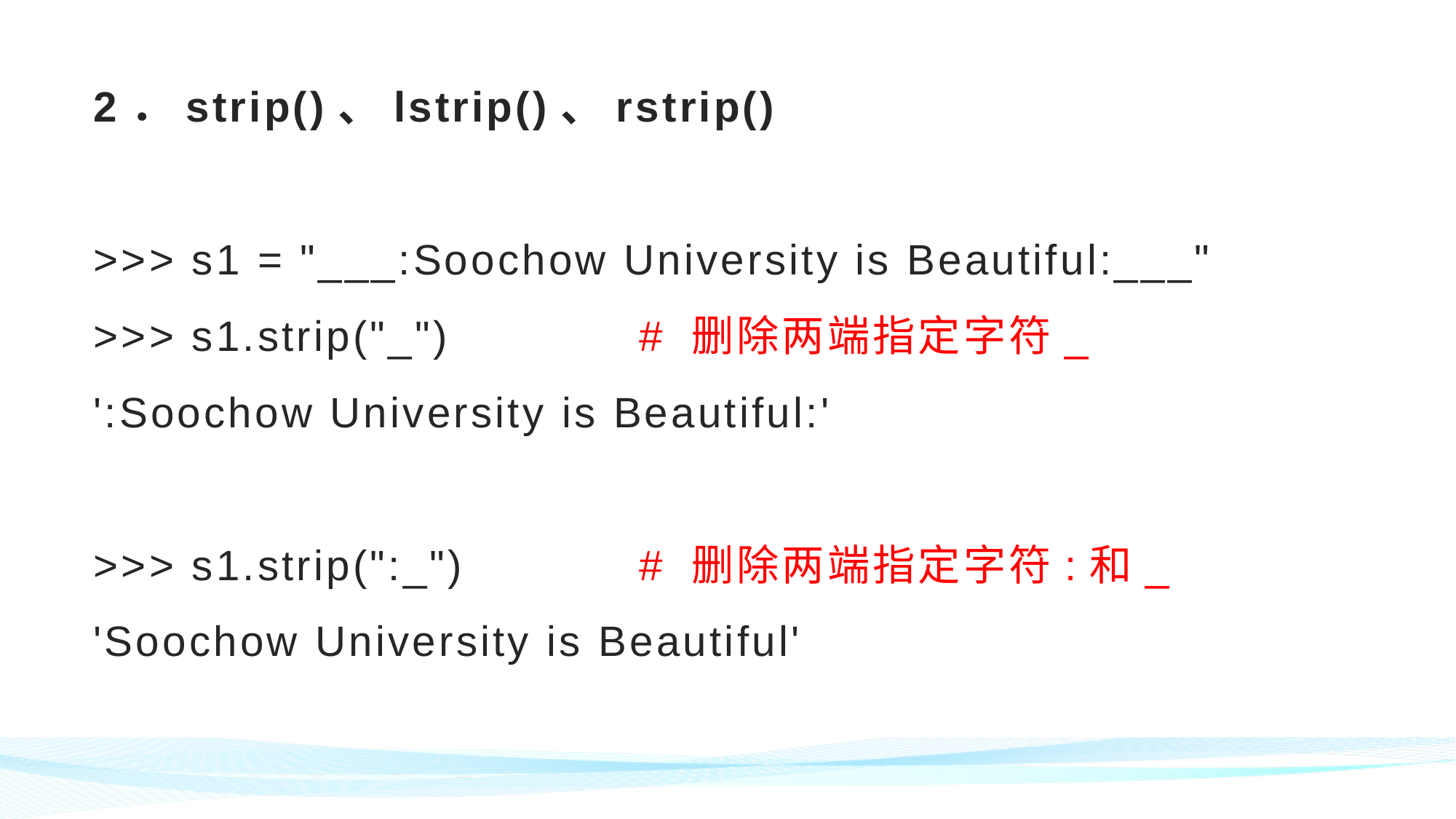

# 2．strip()、lstrip()、rstrip() >>> s1 = "___:Soochow University is Beautiful:___" >>> s1.strip("_")            	# 删除两端指定字符_ ':Soochow University is Beautiful:' >>> s1.strip(":_")		# 删除两端指定字符:和_ 'Soochow University is Beautiful'